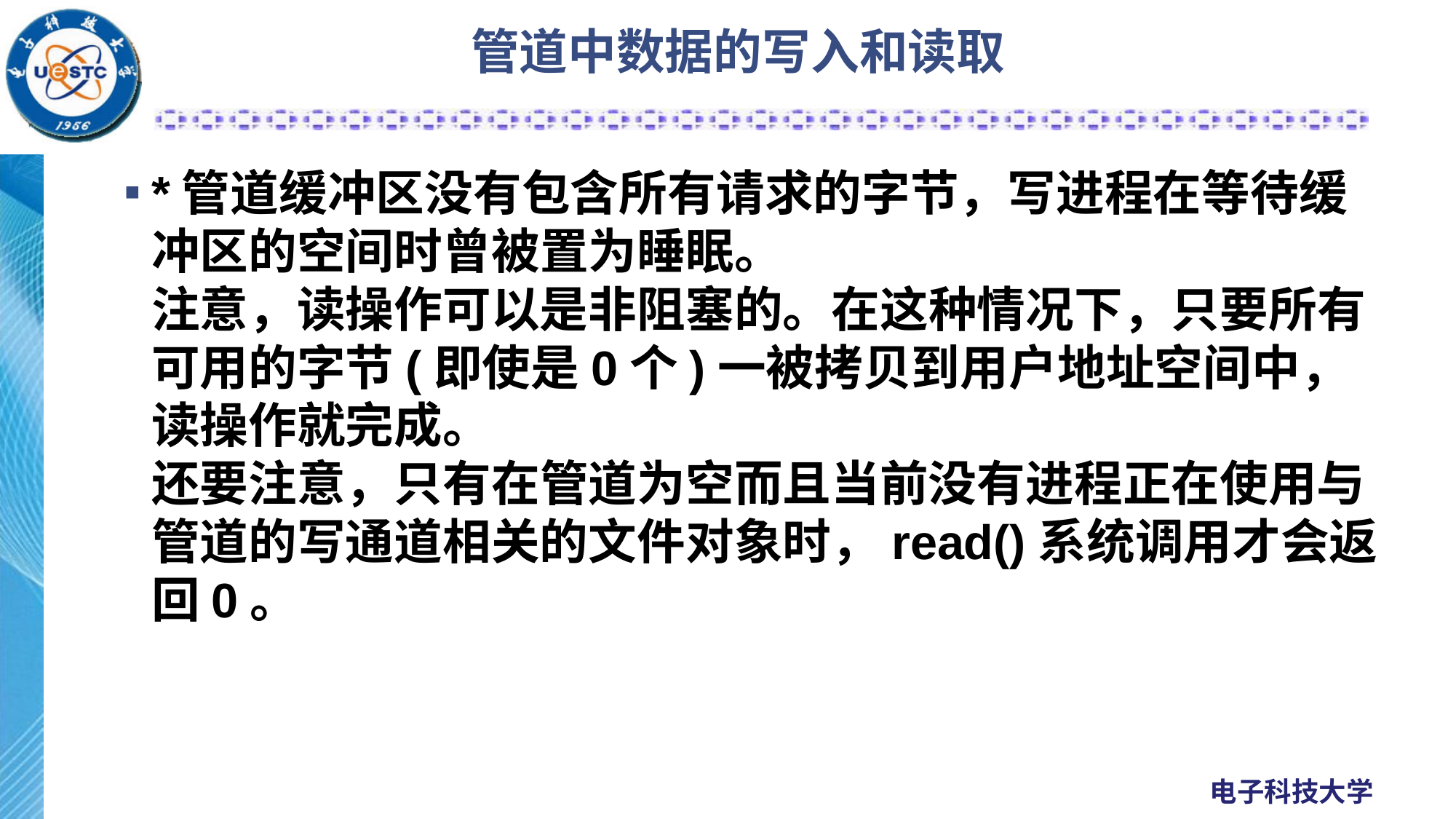

# 管道中数据的写入和读取
*管道缓冲区没有包含所有请求的字节，写进程在等待缓冲区的空间时曾被置为睡眠。
注意，读操作可以是非阻塞的。在这种情况下，只要所有可用的字节(即使是0个)一被拷贝到用户地址空间中，读操作就完成。
还要注意，只有在管道为空而且当前没有进程正在使用与管道的写通道相关的文件对象时，read()系统调用才会返回0。